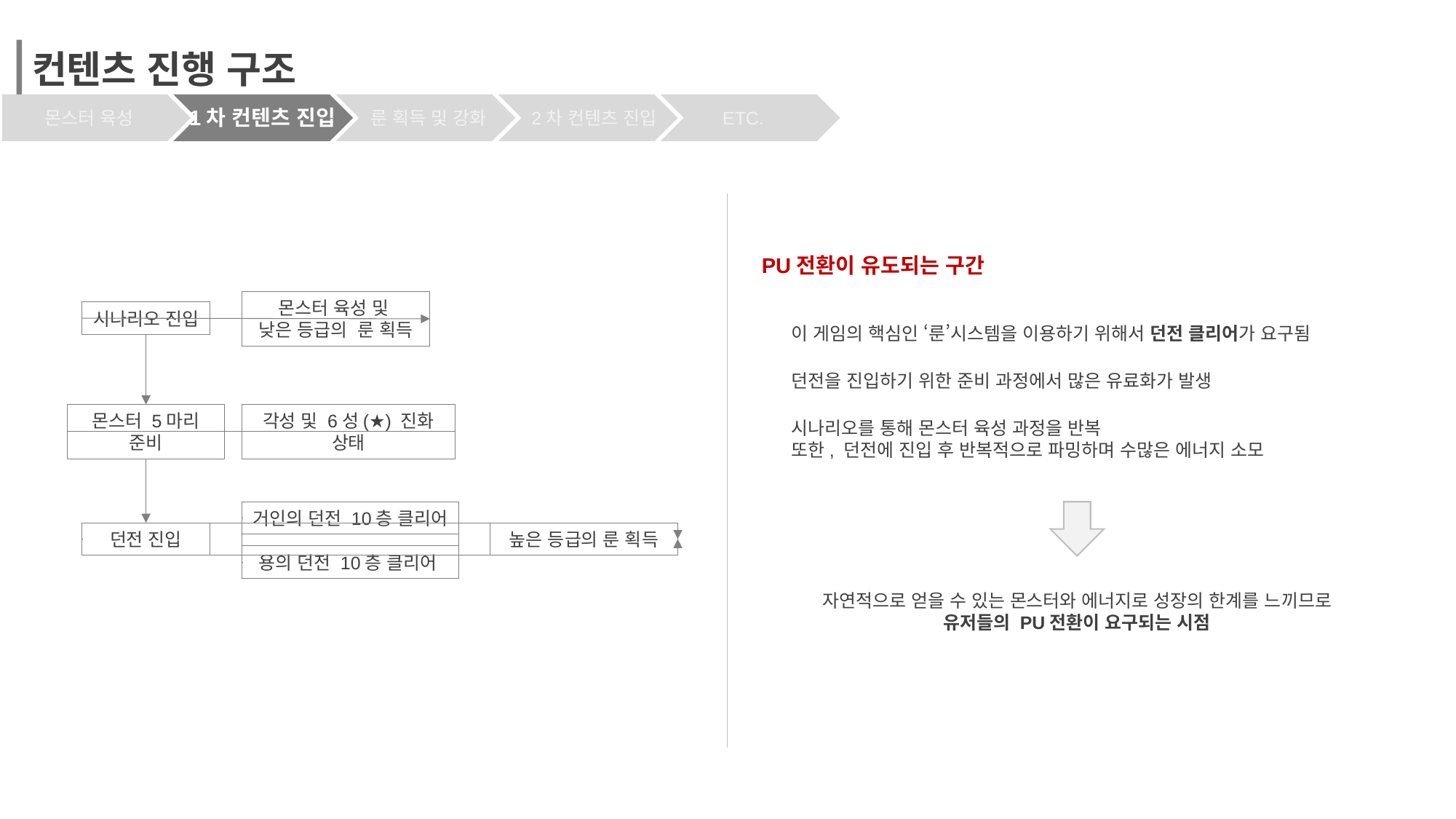

컨텐츠 진행 구조

1차 컨텐츠 진입
ETC.
몬스터 육성
룬 획득 및 강화
2차 컨텐츠 진입
PU전환이 유도되는 구간
몬스터 육성 및
낮은 등급의  룬 획득
시나리오 진입
이 게임의 핵심인 ‘룬’시스템을 이용하기 위해서 던전 클리어가 요구됨
던전을 진입하기 위한 준비 과정에서 많은 유료화가 발생
각성 및 6성(★) 진화 상태
몬스터 5마리 준비
시나리오를 통해 몬스터 육성 과정을 반복
또한, 던전에 진입 후 반복적으로 파밍하며 수많은 에너지 소모
거인의 던전 10층 클리어

높은 등급의 룬 획득
던전 진입
용의 던전 10층 클리어
자연적으로 얻을 수 있는 몬스터와 에너지로 성장의 한계를 느끼므로
유저들의 PU전환이 요구되는 시점